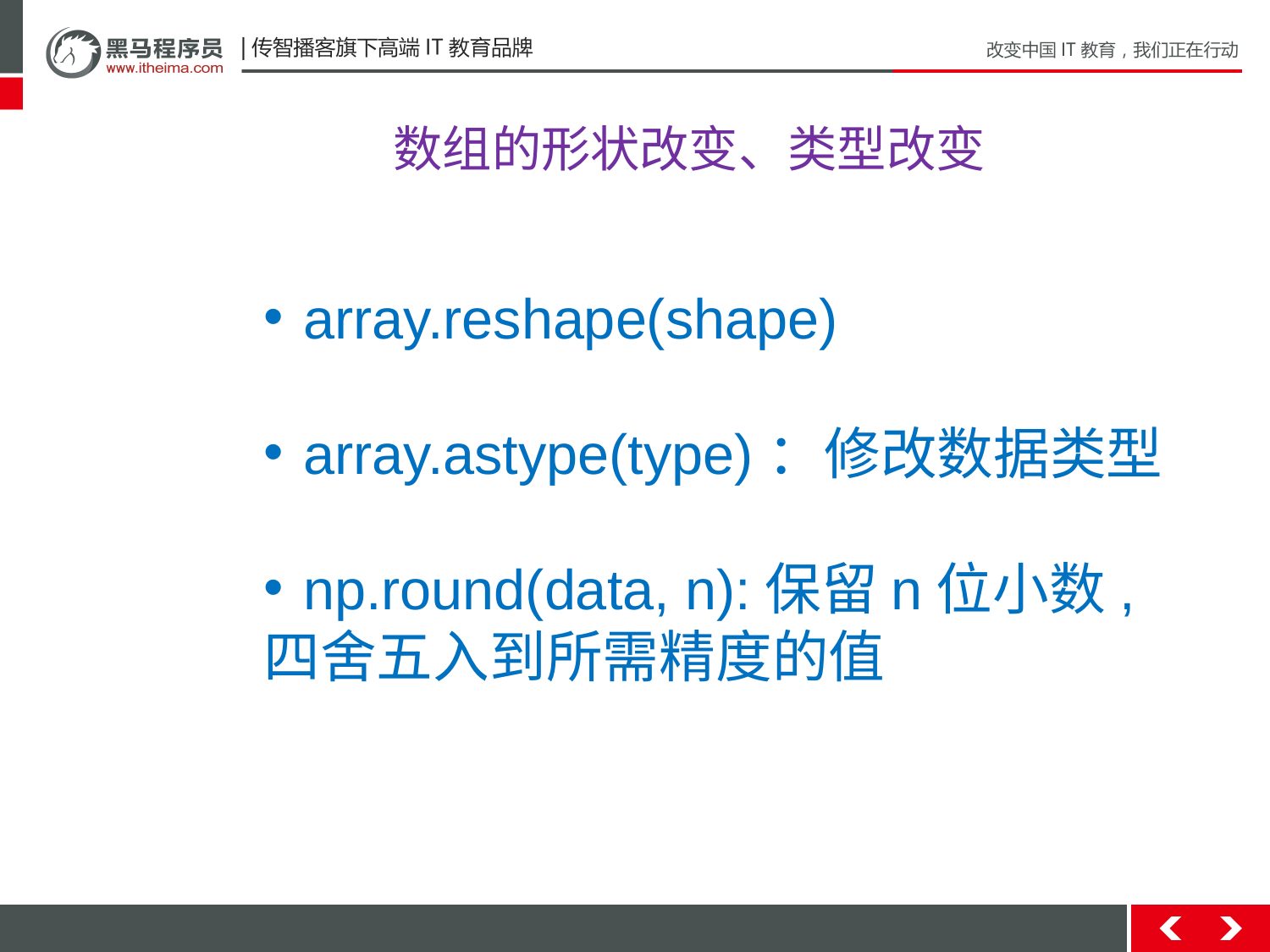

数组的形状改变、类型改变
array.reshape(shape)

array.astype(type)：修改数据类型

np.round(data, n):保留n位小数,
四舍五入到所需精度的值